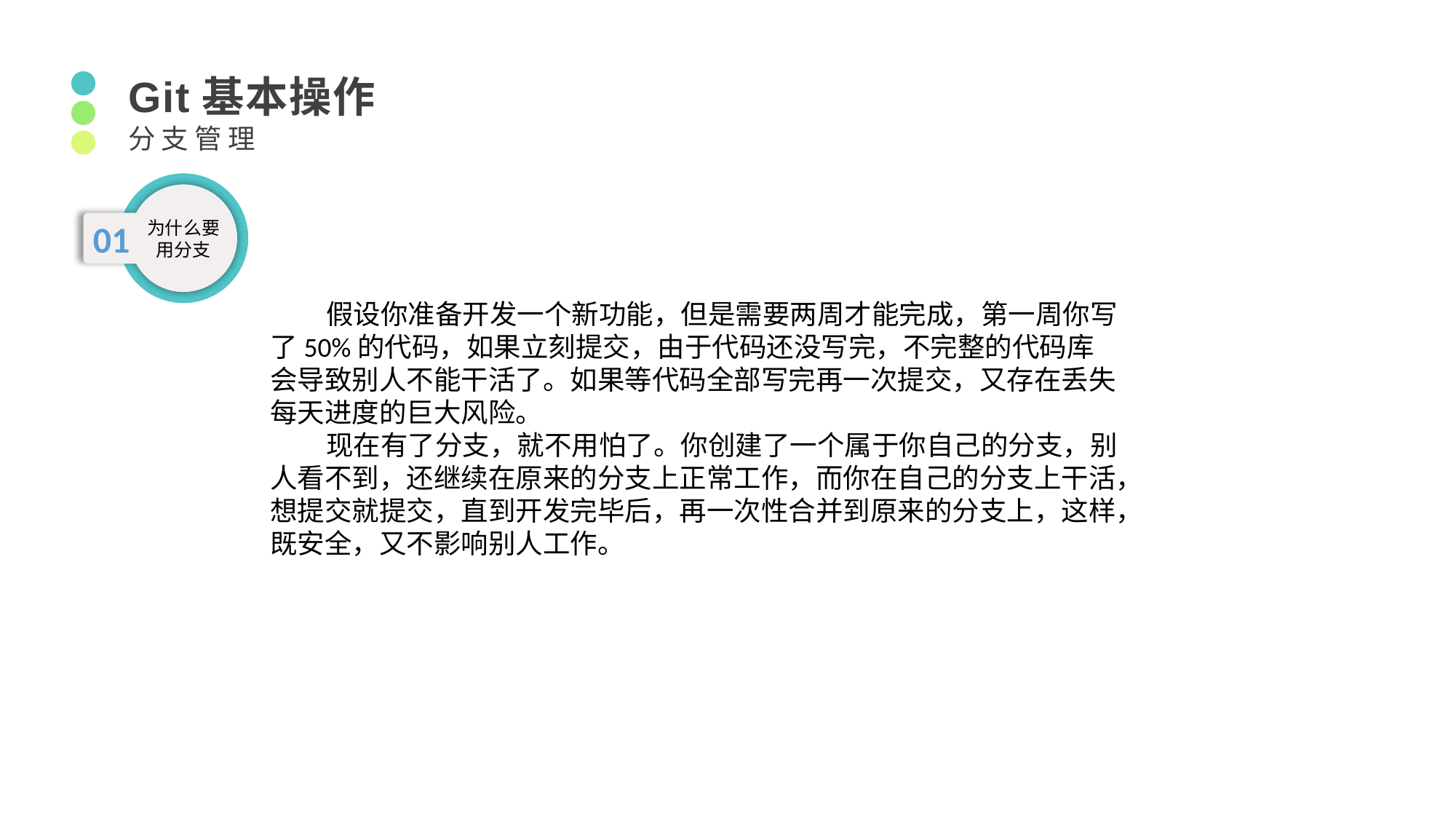

Git基本操作

分支管理

为什么要用分支
01
        假设你准备开发一个新功能，但是需要两周才能完成，第一周你写了50%的代码，如果立刻提交，由于代码还没写完，不完整的代码库会导致别人不能干活了。如果等代码全部写完再一次提交，又存在丢失每天进度的巨大风险。
        现在有了分支，就不用怕了。你创建了一个属于你自己的分支，别人看不到，还继续在原来的分支上正常工作，而你在自己的分支上干活，想提交就提交，直到开发完毕后，再一次性合并到原来的分支上，这样，既安全，又不影响别人工作。